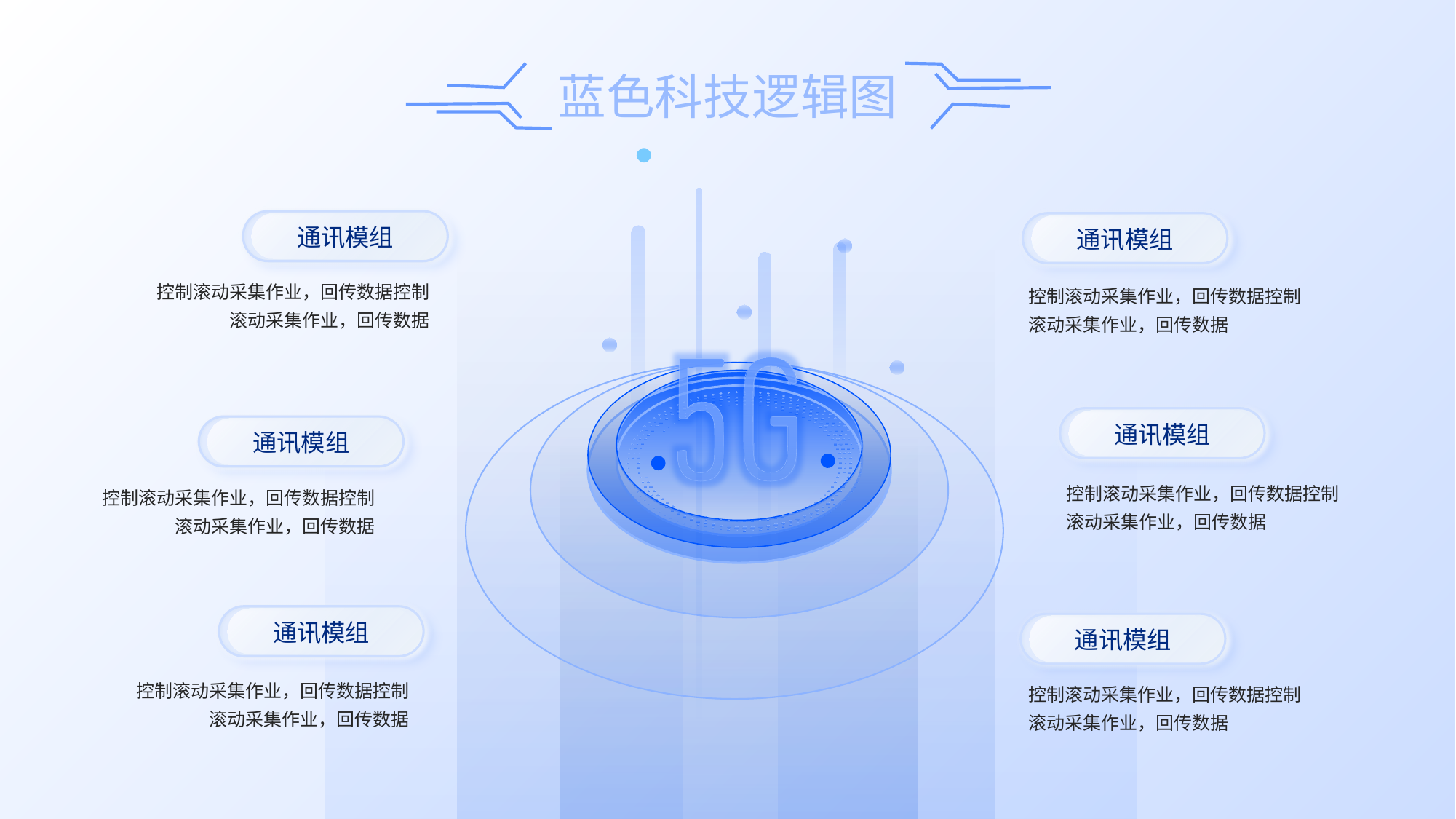

通讯模组

通讯模组

控制滚动采集作业，回传数据控制滚动采集作业，回传数据

控制滚动采集作业，回传数据控制滚动采集作业，回传数据

通讯模组

通讯模组

控制滚动采集作业，回传数据控制滚动采集作业，回传数据

控制滚动采集作业，回传数据控制滚动采集作业，回传数据

通讯模组

通讯模组
控制滚动采集作业，回传数据控制滚动采集作业，回传数据

控制滚动采集作业，回传数据控制滚动采集作业，回传数据